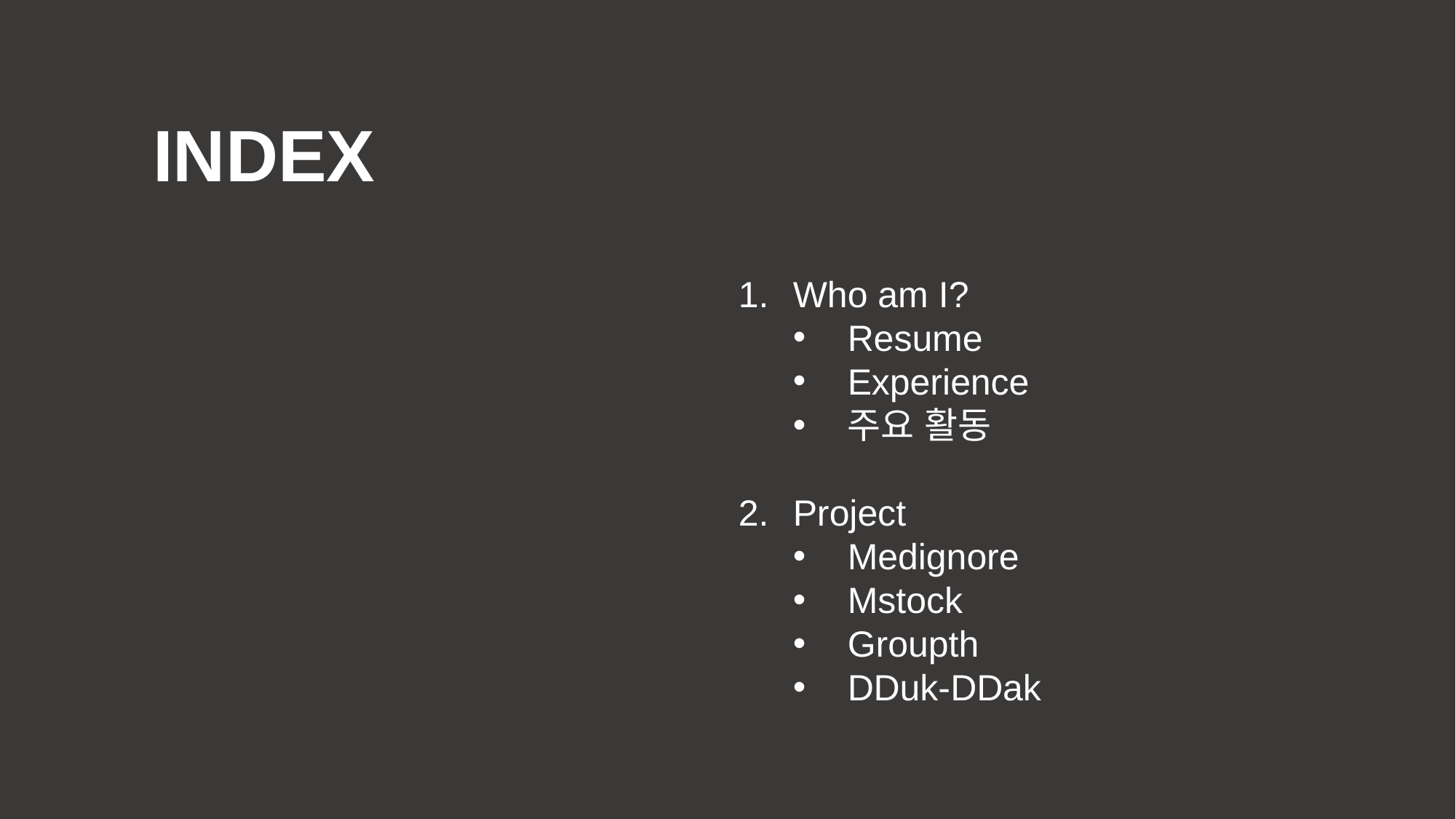

INDEX
Who am I?
Resume
Experience
주요 활동

Project
Medignore
Mstock
Groupth
DDuk-DDak